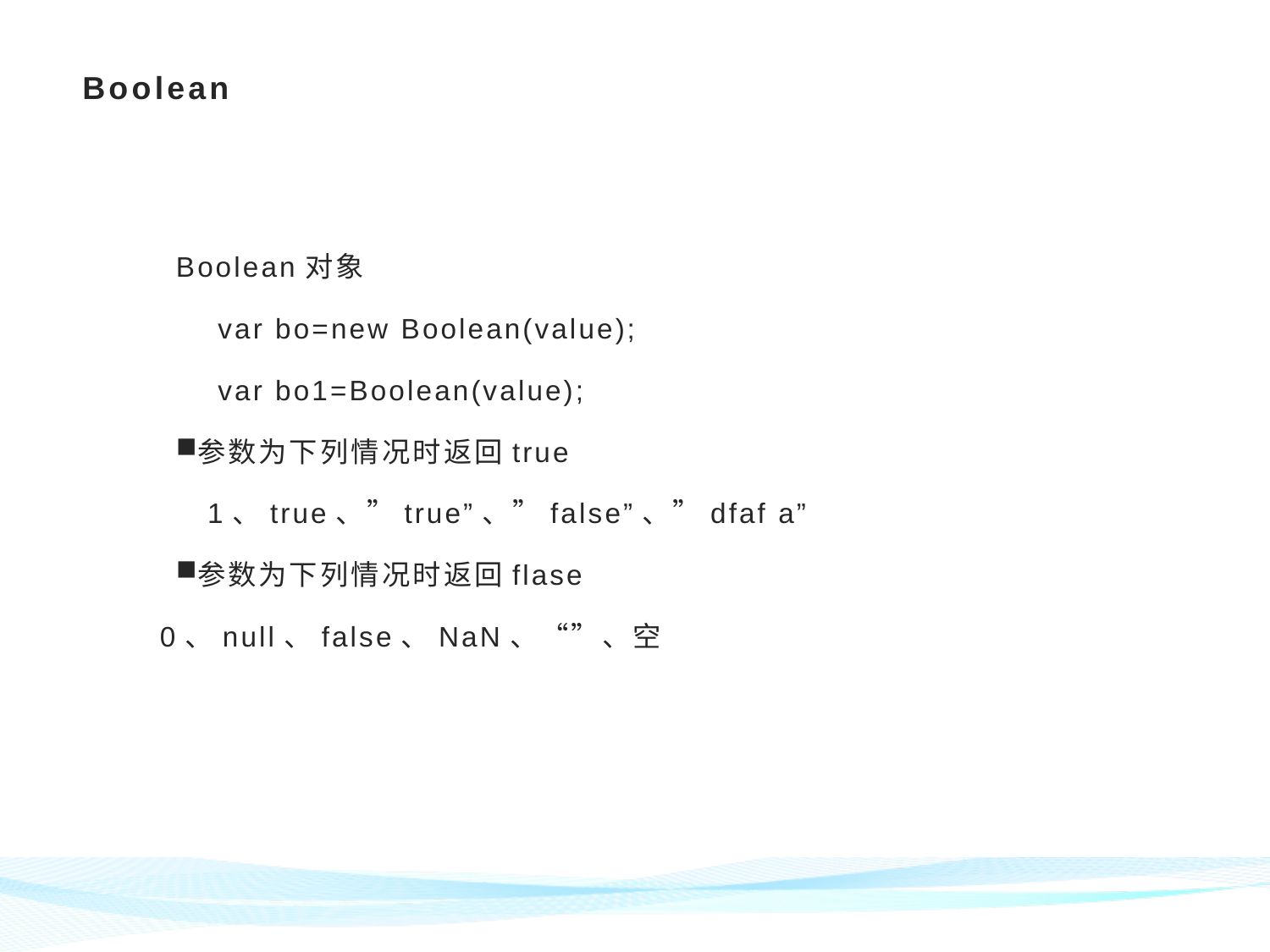

# Boolean
Boolean对象
    var bo=new Boolean(value);
    var bo1=Boolean(value);
参数为下列情况时返回true
   1、true、”true”、”false”、”dfaf a”
参数为下列情况时返回flase
       0、null、false、NaN、“”、空